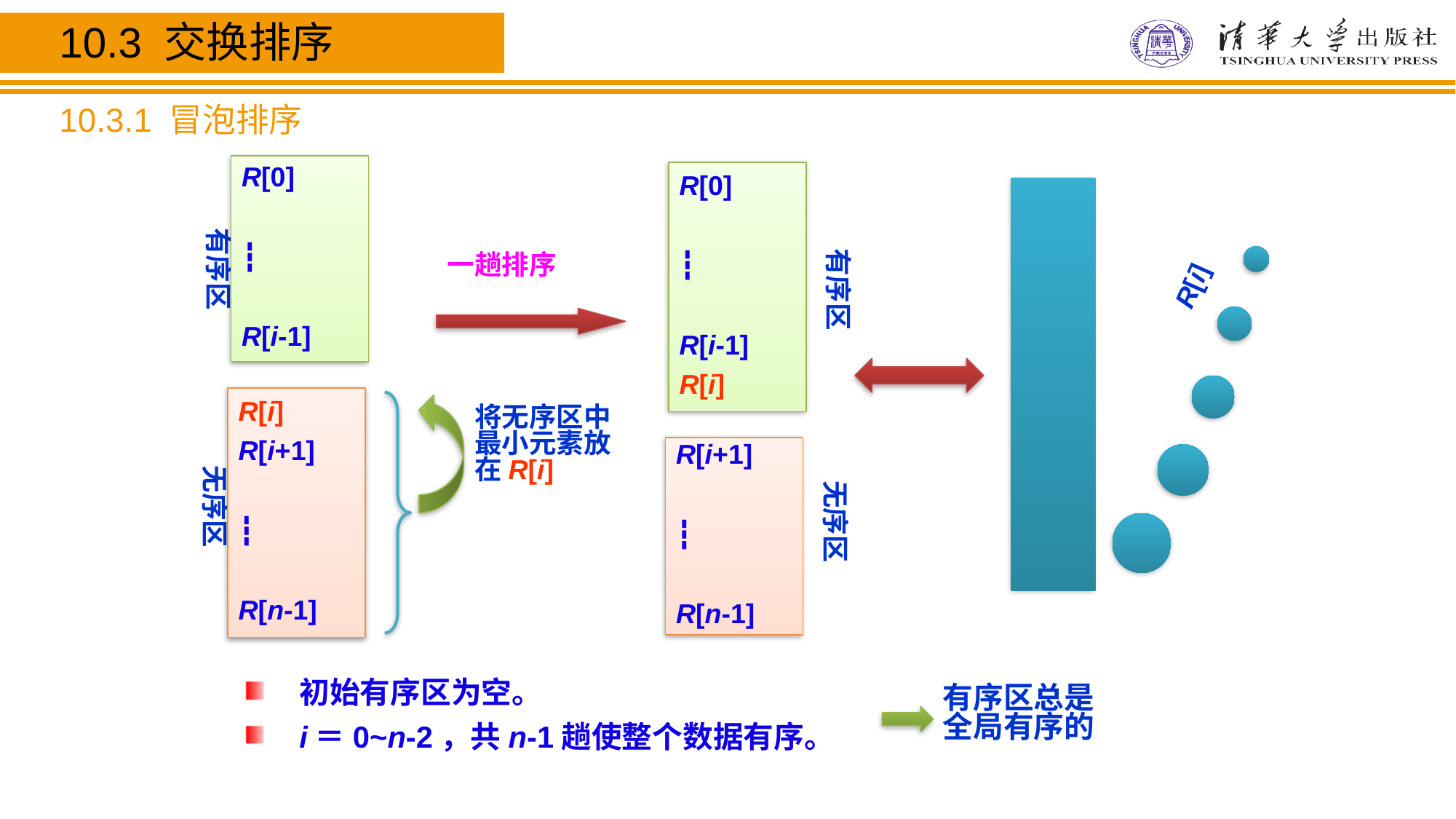

10.3 交换排序
10.3.1 冒泡排序
R[0]

┇

R[i-1]
有序区
R[i]
R[i+1]

┇

R[n-1]
无序区
R[0]

┇

R[i-1]
R[i]
有序区
一趟排序

R[i+1]

┇

R[n-1]
无序区

R[i]

将无序区中最小元素放在R[i]

初始有序区为空。
i＝0~n-2，共n-1趟使整个数据有序。
有序区总是全局有序的